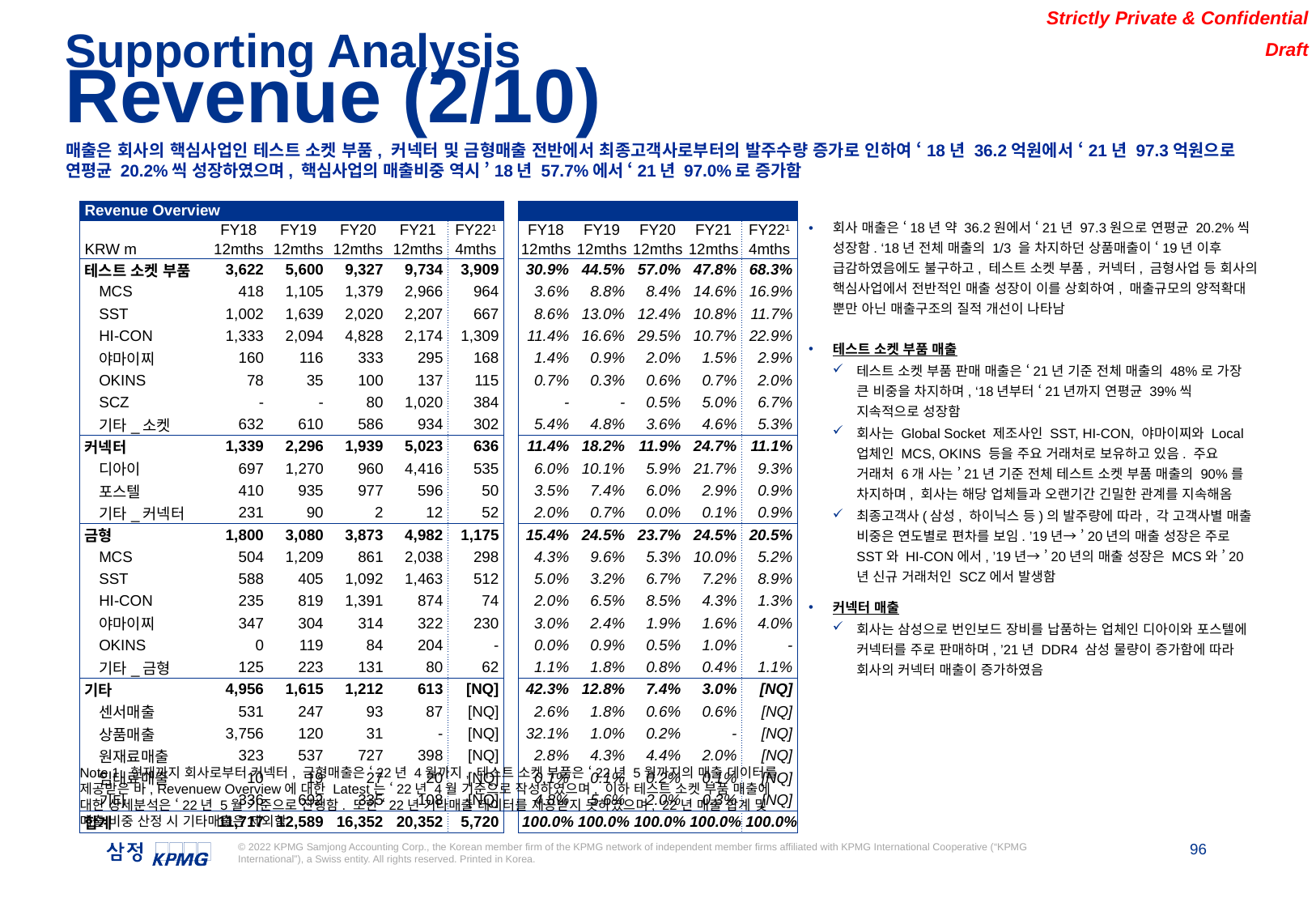

Supporting Analysis
Revenue (2/10)
매출은 회사의 핵심사업인 테스트 소켓 부품, 커넥터 및 금형매출 전반에서 최종고객사로부터의 발주수량 증가로 인하여 ‘18년 36.2억원에서 ‘21년 97.3억원으로 연평균 20.2%씩 성장하였으며, 핵심사업의 매출비중 역시 ’18년 57.7%에서 ‘21년 97.0%로 증가함
| Revenue Overview |  |  |  |  |  |  |  |  |  |  |  |  |  |
| --- | --- | --- | --- | --- | --- | --- | --- | --- | --- | --- | --- | --- | --- |
|  |  |  | FY18 | FY19 | FY20 | FY21 | FY221 |  | FY18 | FY19 | FY20 | FY21 | FY221 |
| KRW m |  |  | 12mths | 12mths | 12mths | 12mths | 4mths |  | 12mths | 12mths | 12mths | 12mths | 4mths |
| 테스트 소켓 부품 |  |  | 3,622 | 5,600 | 9,327 | 9,734 | 3,909 |  | 30.9% | 44.5% | 57.0% | 47.8% | 68.3% |
|  | MCS |  | 418 | 1,105 | 1,379 | 2,966 | 964 |  | 3.6% | 8.8% | 8.4% | 14.6% | 16.9% |
|  | SST |  | 1,002 | 1,639 | 2,020 | 2,207 | 667 |  | 8.6% | 13.0% | 12.4% | 10.8% | 11.7% |
|  | HI-CON |  | 1,333 | 2,094 | 4,828 | 2,174 | 1,309 |  | 11.4% | 16.6% | 29.5% | 10.7% | 22.9% |
|  | 야마이찌 |  | 160 | 116 | 333 | 295 | 168 |  | 1.4% | 0.9% | 2.0% | 1.5% | 2.9% |
|  | OKINS |  | 78 | 35 | 100 | 137 | 115 |  | 0.7% | 0.3% | 0.6% | 0.7% | 2.0% |
|  | SCZ |  | - | - | 80 | 1,020 | 384 |  | - | - | 0.5% | 5.0% | 6.7% |
|  | 기타\_소켓 |  | 632 | 610 | 586 | 934 | 302 |  | 5.4% | 4.8% | 3.6% | 4.6% | 5.3% |
| 커넥터 |  |  | 1,339 | 2,296 | 1,939 | 5,023 | 636 |  | 11.4% | 18.2% | 11.9% | 24.7% | 11.1% |
|  | 디아이 |  | 697 | 1,270 | 960 | 4,416 | 535 |  | 6.0% | 10.1% | 5.9% | 21.7% | 9.3% |
|  | 포스텔 |  | 410 | 935 | 977 | 596 | 50 |  | 3.5% | 7.4% | 6.0% | 2.9% | 0.9% |
|  | 기타\_커넥터 |  | 231 | 90 | 2 | 12 | 52 |  | 2.0% | 0.7% | 0.0% | 0.1% | 0.9% |
| 금형 |  |  | 1,800 | 3,080 | 3,873 | 4,982 | 1,175 |  | 15.4% | 24.5% | 23.7% | 24.5% | 20.5% |
|  | MCS |  | 504 | 1,209 | 861 | 2,038 | 298 |  | 4.3% | 9.6% | 5.3% | 10.0% | 5.2% |
|  | SST |  | 588 | 405 | 1,092 | 1,463 | 512 |  | 5.0% | 3.2% | 6.7% | 7.2% | 8.9% |
|  | HI-CON |  | 235 | 819 | 1,391 | 874 | 74 |  | 2.0% | 6.5% | 8.5% | 4.3% | 1.3% |
|  | 야마이찌 |  | 347 | 304 | 314 | 322 | 230 |  | 3.0% | 2.4% | 1.9% | 1.6% | 4.0% |
|  | OKINS |  | 0 | 119 | 84 | 204 | - |  | 0.0% | 0.9% | 0.5% | 1.0% | - |
|  | 기타\_금형 |  | 125 | 223 | 131 | 80 | 62 |  | 1.1% | 1.8% | 0.8% | 0.4% | 1.1% |
| 기타 |  |  | 4,956 | 1,615 | 1,212 | 613 | [NQ] |  | 42.3% | 12.8% | 7.4% | 3.0% | [NQ] |
|  | 센서매출 |  | 531 | 247 | 93 | 87 | [NQ] |  | 2.6% | 1.8% | 0.6% | 0.6% | [NQ] |
|  | 상품매출 |  | 3,756 | 120 | 31 | - | [NQ] |  | 32.1% | 1.0% | 0.2% | - | [NQ] |
|  | 원재료매출 |  | 323 | 537 | 727 | 398 | [NQ] |  | 2.8% | 4.3% | 4.4% | 2.0% | [NQ] |
|  | 임대료매출 |  | 10 | 19 | 27 | 20 | [NQ] |  | 0.1% | 0.1% | 0.2% | 0.1% | [NQ] |
|  | 기타 |  | 336 | 692 | 335 | 108 | [NQ] |  | 4.8% | 5.6% | 2.0% | 0.3% | [NQ] |
| 합계 |  |  | 11,717 | 12,589 | 16,352 | 20,352 | 5,720 |  | 100.0% | 100.0% | 100.0% | 100.0% | 100.0% |
회사 매출은 ‘18년 약 36.2원에서 ‘21년 97.3원으로 연평균 20.2%씩 성장함. ‘18년 전체 매출의 1/3 을 차지하던 상품매출이 ‘19년 이후 급감하였음에도 불구하고, 테스트 소켓 부품, 커넥터, 금형사업 등 회사의 핵심사업에서 전반적인 매출 성장이 이를 상회하여, 매출규모의 양적확대 뿐만 아닌 매출구조의 질적 개선이 나타남

테스트 소켓 부품 매출
테스트 소켓 부품 판매 매출은 ‘21년 기준 전체 매출의 48%로 가장 큰 비중을 차지하며, ‘18년부터 ‘21년까지 연평균 39%씩 지속적으로 성장함
회사는 Global Socket 제조사인 SST, HI-CON, 야마이찌와 Local 업체인 MCS, OKINS 등을 주요 거래처로 보유하고 있음. 주요 거래처 6개 사는 ’21년 기준 전체 테스트 소켓 부품 매출의 90%를 차지하며, 회사는 해당 업체들과 오랜기간 긴밀한 관계를 지속해옴
최종고객사(삼성, 하이닉스 등)의 발주량에 따라, 각 고객사별 매출 비중은 연도별로 편차를 보임. ’19년→ ’20년의 매출 성장은 주로 SST와 HI-CON에서, ’19년→ ’20년의 매출 성장은 MCS와 ’20년 신규 거래처인 SCZ에서 발생함
커넥터 매출
회사는 삼성으로 번인보드 장비를 납품하는 업체인 디아이와 포스텔에 커넥터를 주로 판매하며, ’21년 DDR4 삼성 물량이 증가함에 따라 회사의 커넥터 매출이 증가하였음

Note 1: 현재까지 회사로부터 커넥터, 금형매출은 ‘22년 4월까지, 테스트 소켓 부품은 ‘22년 5월까지의 매출 데이터를 제공받은 바, Revenuew Overview에 대한 Latest는 ‘22년 4월 기준으로 작성하였으며, 이하 테스트 소켓 부품 매출에 대한 상세분석은 ‘22년 5월 기준으로 진행함. 또한 ‘22년 기타매출 데이터를 제공받지 못하였으며, ‘22년 매출 합계 및 매출 비중 산정 시 기타매출은 제외함